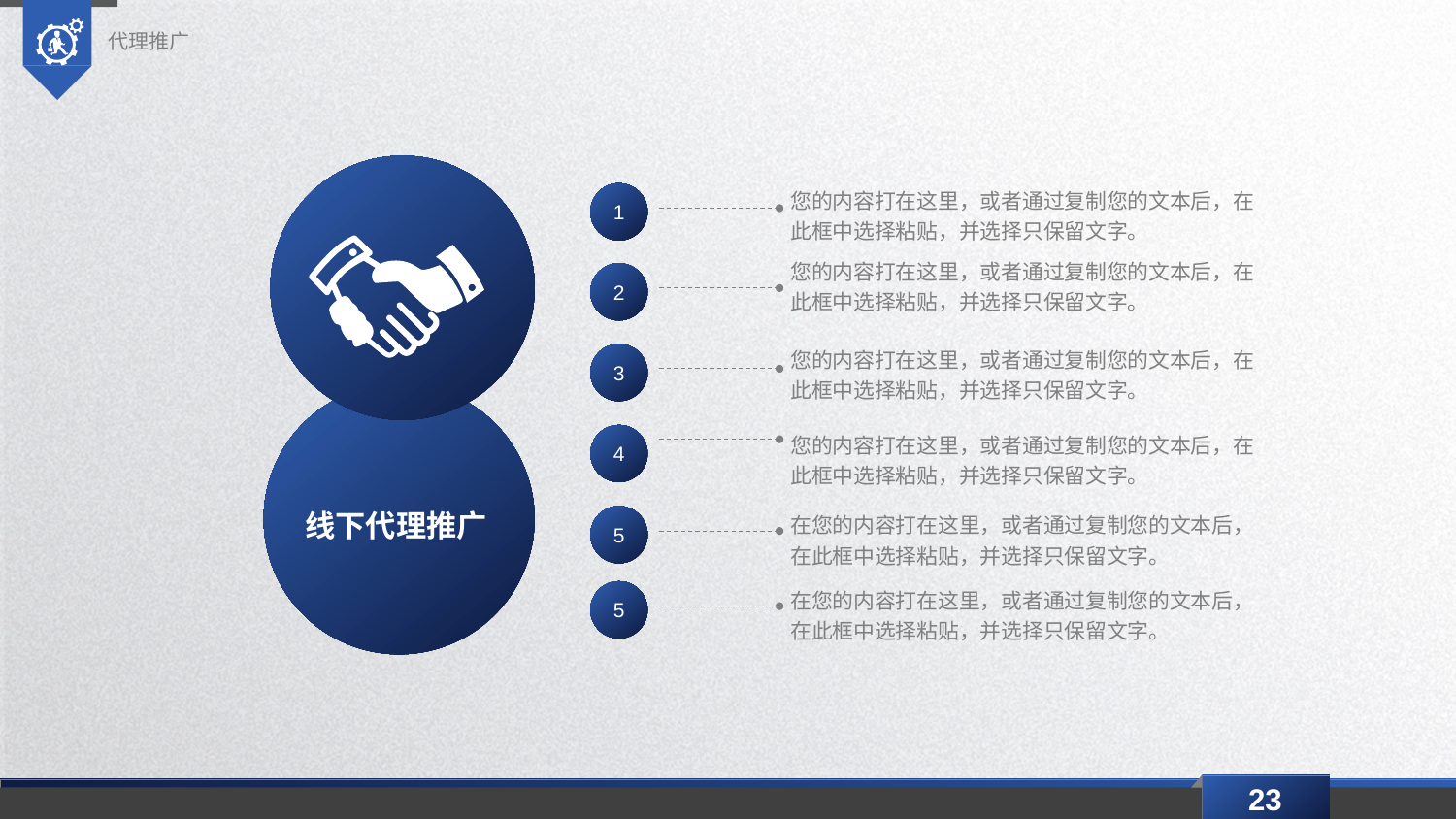

代理推广

您的内容打在这里，或者通过复制您的文本后，在此框中选择粘贴，并选择只保留文字。
1

您的内容打在这里，或者通过复制您的文本后，在此框中选择粘贴，并选择只保留文字。
2
您的内容打在这里，或者通过复制您的文本后，在此框中选择粘贴，并选择只保留文字。
3

您的内容打在这里，或者通过复制您的文本后，在此框中选择粘贴，并选择只保留文字。
4
在您的内容打在这里，或者通过复制您的文本后，在此框中选择粘贴，并选择只保留文字。
5
线下代理推广
在您的内容打在这里，或者通过复制您的文本后，在此框中选择粘贴，并选择只保留文字。
5

23